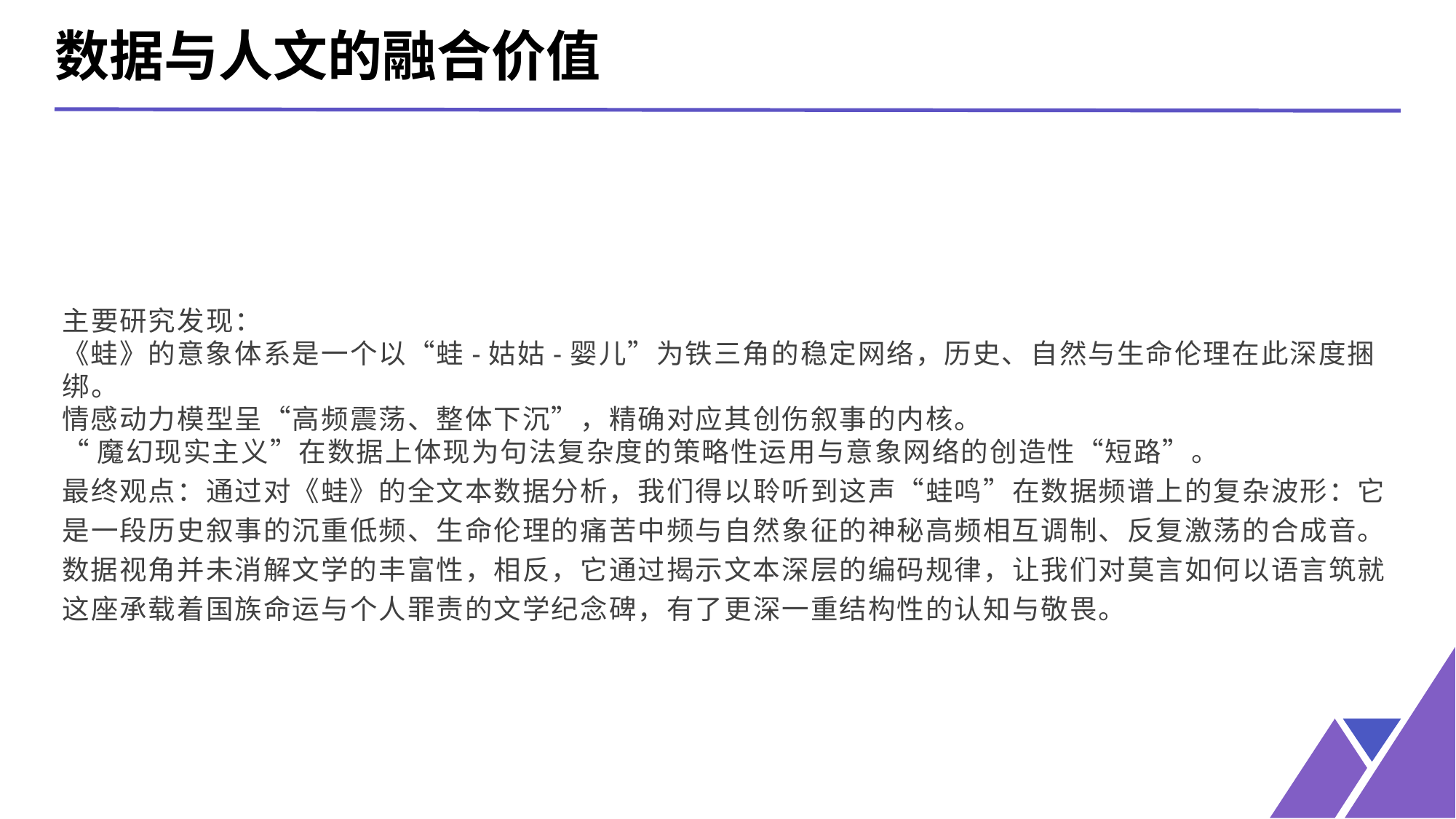

数据与人文的融合价值
主要研究发现：
《蛙》的意象体系是一个以“蛙-姑姑-婴儿”为铁三角的稳定网络，历史、自然与生命伦理在此深度捆绑。
情感动力模型呈“高频震荡、整体下沉”，精确对应其创伤叙事的内核。
“魔幻现实主义”在数据上体现为句法复杂度的策略性运用与意象网络的创造性“短路”。
最终观点：通过对《蛙》的全文本数据分析，我们得以聆听到这声“蛙鸣”在数据频谱上的复杂波形：它是一段历史叙事的沉重低频、生命伦理的痛苦中频与自然象征的神秘高频相互调制、反复激荡的合成音。数据视角并未消解文学的丰富性，相反，它通过揭示文本深层的编码规律，让我们对莫言如何以语言筑就这座承载着国族命运与个人罪责的文学纪念碑，有了更深一重结构性的认知与敬畏。